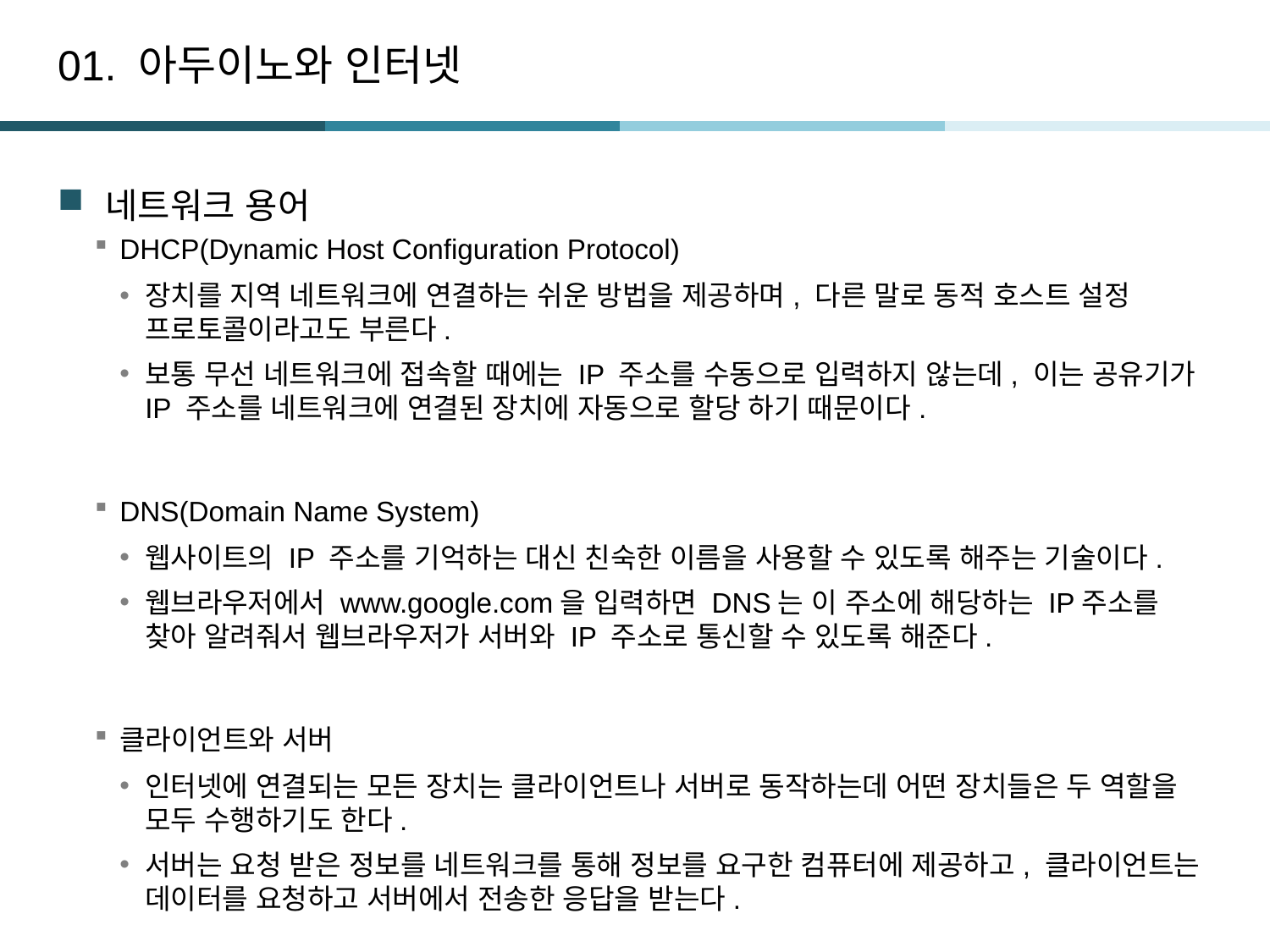

# 01. 아두이노와 인터넷
네트워크 용어
DHCP(Dynamic Host Configuration Protocol)
장치를 지역 네트워크에 연결하는 쉬운 방법을 제공하며, 다른 말로 동적 호스트 설정 프로토콜이라고도 부른다.
보통 무선 네트워크에 접속할 때에는 IP 주소를 수동으로 입력하지 않는데, 이는 공유기가 IP 주소를 네트워크에 연결된 장치에 자동으로 할당 하기 때문이다.

DNS(Domain Name System)
웹사이트의 IP 주소를 기억하는 대신 친숙한 이름을 사용할 수 있도록 해주는 기술이다.
웹브라우저에서 www.google.com을 입력하면 DNS는 이 주소에 해당하는 IP주소를 찾아 알려줘서 웹브라우저가 서버와 IP 주소로 통신할 수 있도록 해준다.

클라이언트와 서버
인터넷에 연결되는 모든 장치는 클라이언트나 서버로 동작하는데 어떤 장치들은 두 역할을 모두 수행하기도 한다.
서버는 요청 받은 정보를 네트워크를 통해 정보를 요구한 컴퓨터에 제공하고, 클라이언트는 데이터를 요청하고 서버에서 전송한 응답을 받는다.